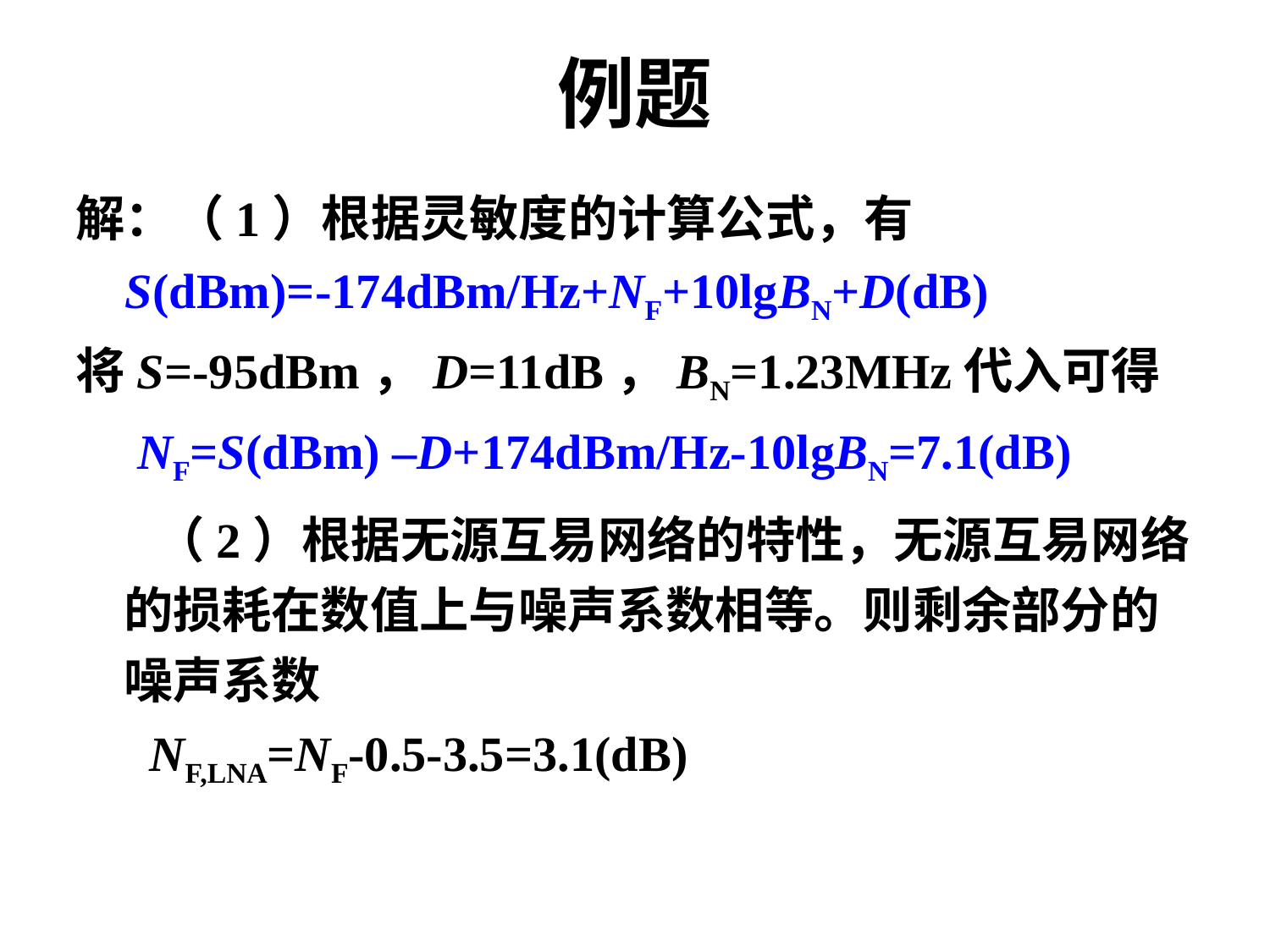

例题
解：（1）根据灵敏度的计算公式，有
    S(dBm)=-174dBm/Hz+NF+10lgBN+D(dB)
将S=-95dBm，D=11dB，BN=1.23MHz代入可得
     NF=S(dBm) –D+174dBm/Hz-10lgBN=7.1(dB)
      （2）根据无源互易网络的特性，无源互易网络的损耗在数值上与噪声系数相等。则剩余部分的噪声系数
      NF,LNA=NF-0.5-3.5=3.1(dB)